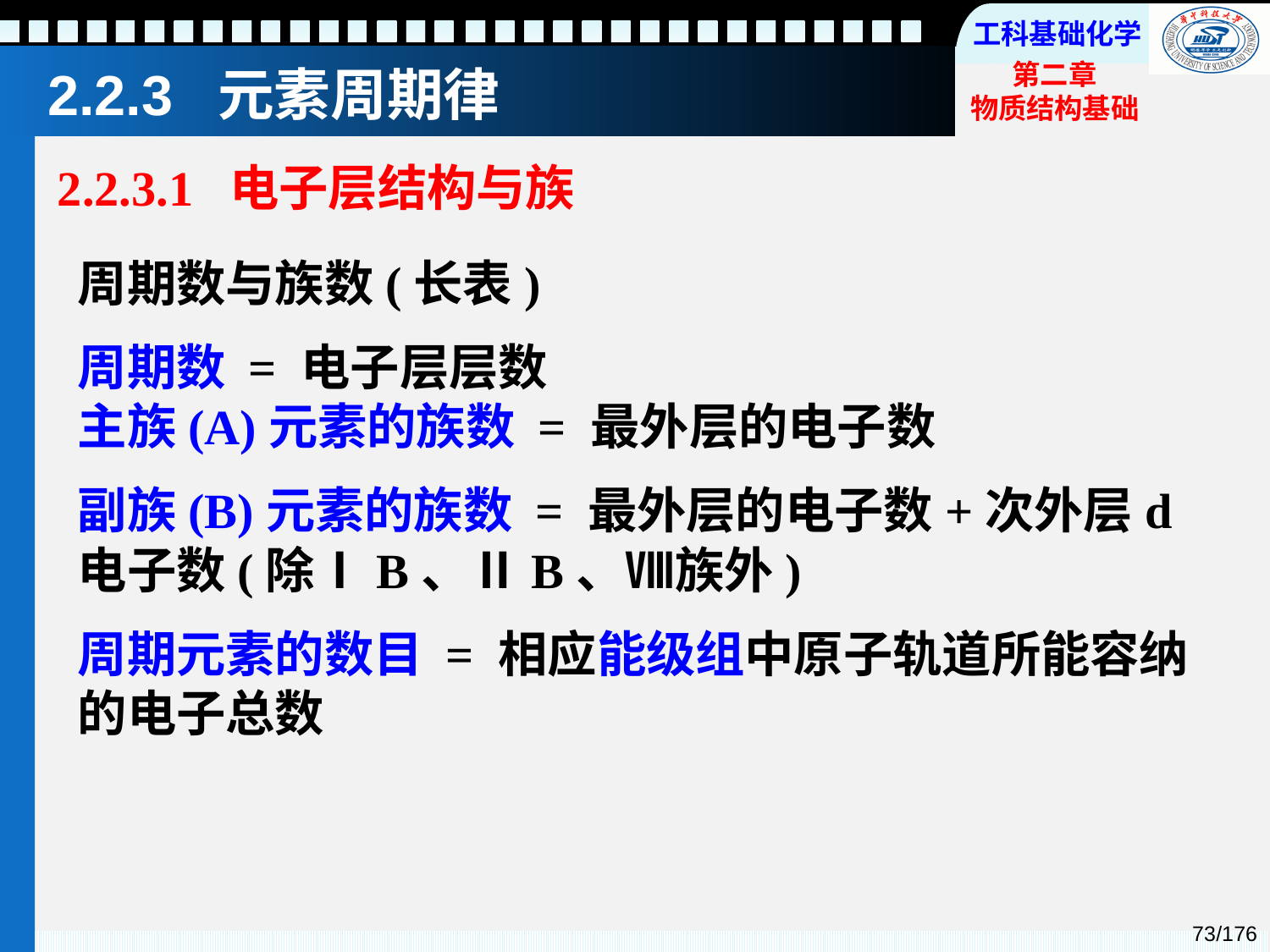

# 2.2.3  元素周期律
2.2.3.1  电子层结构与族
周期数与族数(长表)
周期数 = 电子层层数
主族(A)元素的族数 = 最外层的电子数
副族(B)元素的族数 = 最外层的电子数+次外层d电子数(除ⅠB、ⅡB、Ⅷ族外)
周期元素的数目 = 相应能级组中原子轨道所能容纳的电子总数